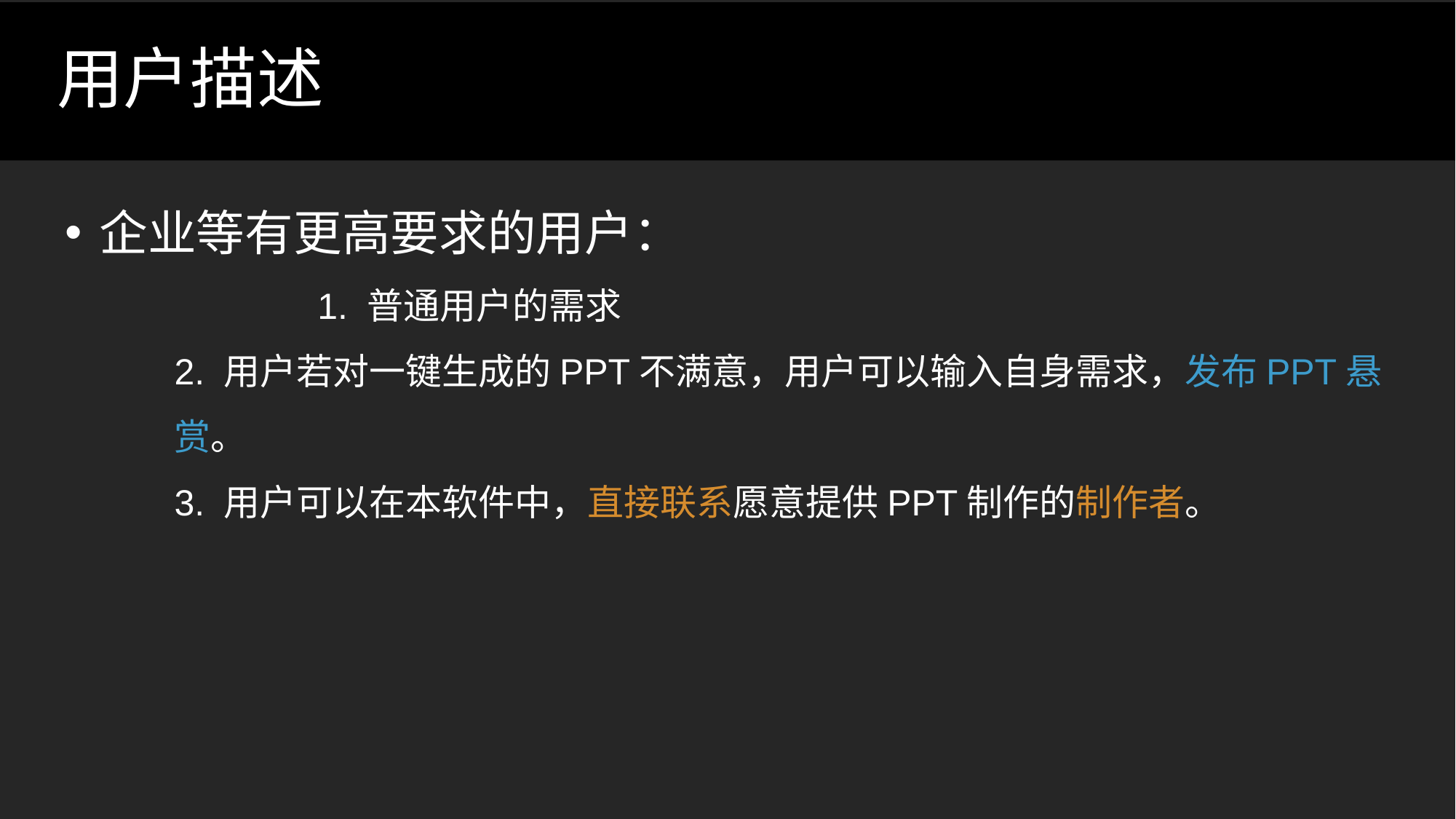

# 用户描述
企业等有更高要求的用户：
		1. 普通用户的需求
2. 用户若对一键生成的PPT不满意，用户可以输入自身需求，发布PPT悬赏。
3. 用户可以在本软件中，直接联系愿意提供PPT制作的制作者。